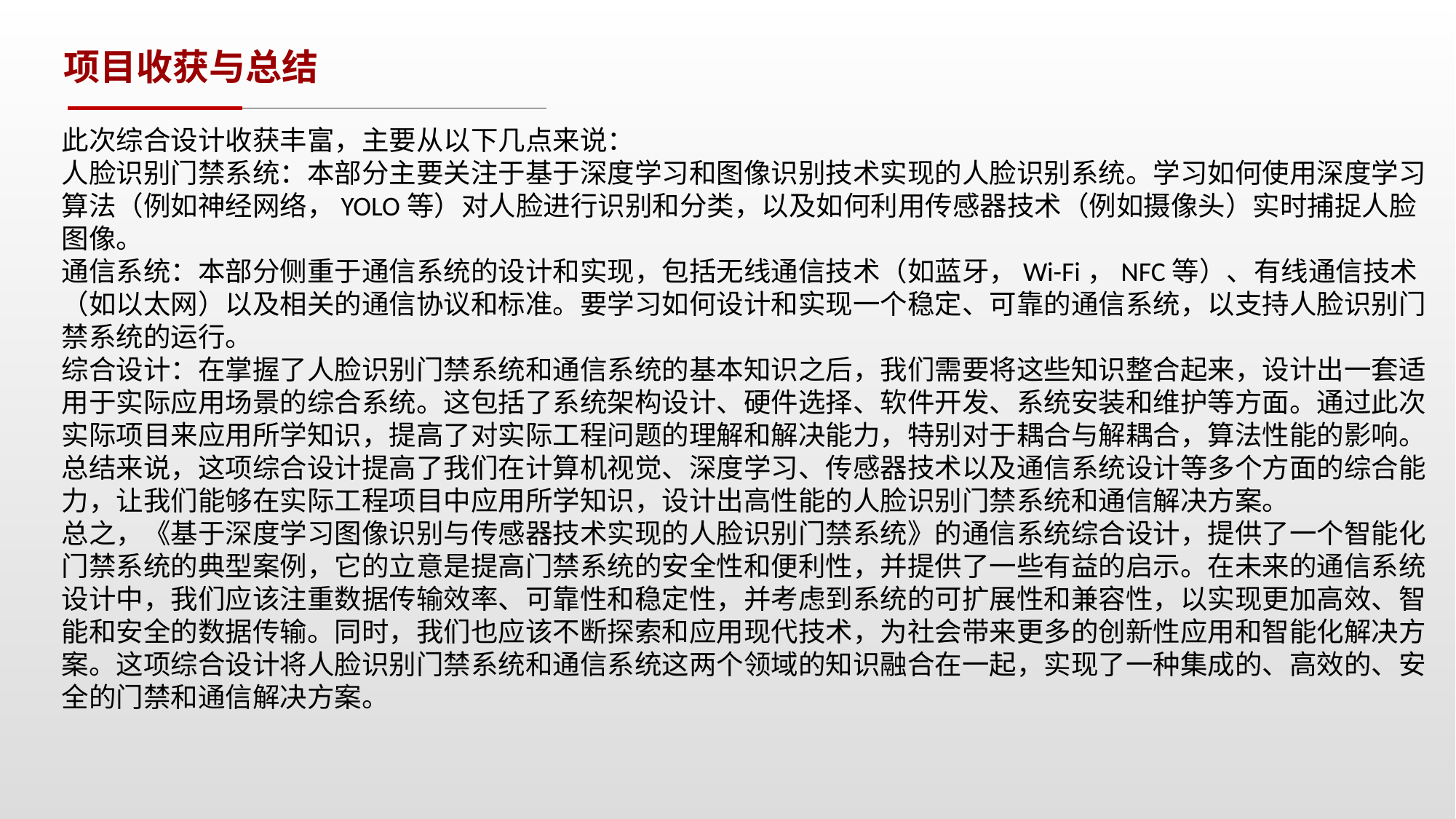

项目收获与总结
此次综合设计收获丰富，主要从以下几点来说：
人脸识别门禁系统：本部分主要关注于基于深度学习和图像识别技术实现的人脸识别系统。学习如何使用深度学习算法（例如神经网络，YOLO等）对人脸进行识别和分类，以及如何利用传感器技术（例如摄像头）实时捕捉人脸图像。
通信系统：本部分侧重于通信系统的设计和实现，包括无线通信技术（如蓝牙，Wi-Fi，NFC等）、有线通信技术（如以太网）以及相关的通信协议和标准。要学习如何设计和实现一个稳定、可靠的通信系统，以支持人脸识别门禁系统的运行。
综合设计：在掌握了人脸识别门禁系统和通信系统的基本知识之后，我们需要将这些知识整合起来，设计出一套适用于实际应用场景的综合系统。这包括了系统架构设计、硬件选择、软件开发、系统安装和维护等方面。通过此次实际项目来应用所学知识，提高了对实际工程问题的理解和解决能力，特别对于耦合与解耦合，算法性能的影响。
总结来说，这项综合设计提高了我们在计算机视觉、深度学习、传感器技术以及通信系统设计等多个方面的综合能力，让我们能够在实际工程项目中应用所学知识，设计出高性能的人脸识别门禁系统和通信解决方案。
总之，《基于深度学习图像识别与传感器技术实现的人脸识别门禁系统》的通信系统综合设计，提供了一个智能化门禁系统的典型案例，它的立意是提高门禁系统的安全性和便利性，并提供了一些有益的启示。在未来的通信系统设计中，我们应该注重数据传输效率、可靠性和稳定性，并考虑到系统的可扩展性和兼容性，以实现更加高效、智能和安全的数据传输。同时，我们也应该不断探索和应用现代技术，为社会带来更多的创新性应用和智能化解决方案。这项综合设计将人脸识别门禁系统和通信系统这两个领域的知识融合在一起，实现了一种集成的、高效的、安全的门禁和通信解决方案。